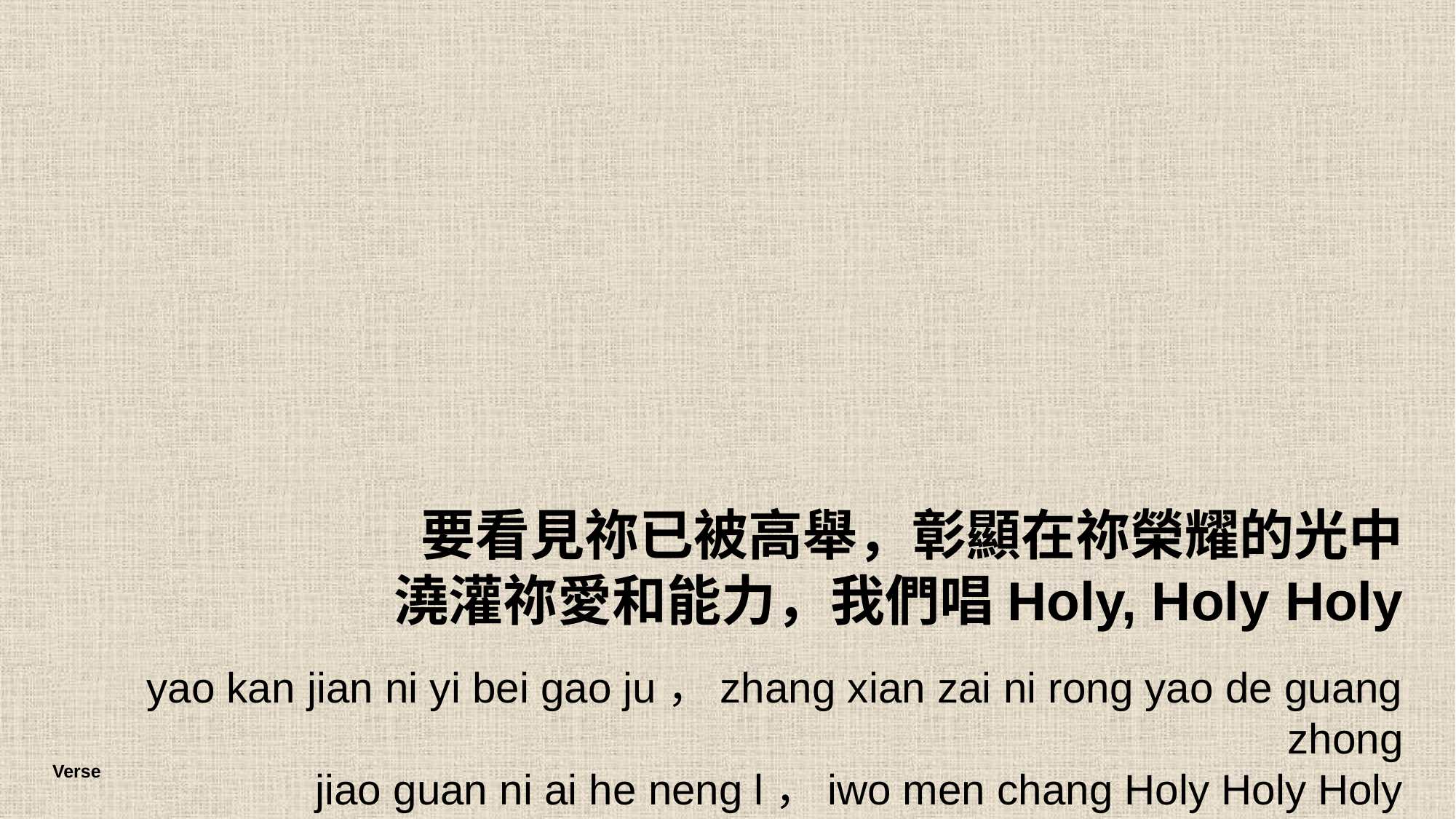

要看見祢已被高舉，彰顯在祢榮耀的光中
澆灌祢愛和能力，我們唱Holy, Holy Holy

yao kan jian ni yi bei gao ju，zhang xian zai ni rong yao de guang zhong
jiao guan ni ai he neng l，iwo men chang Holy Holy Holy

Verse